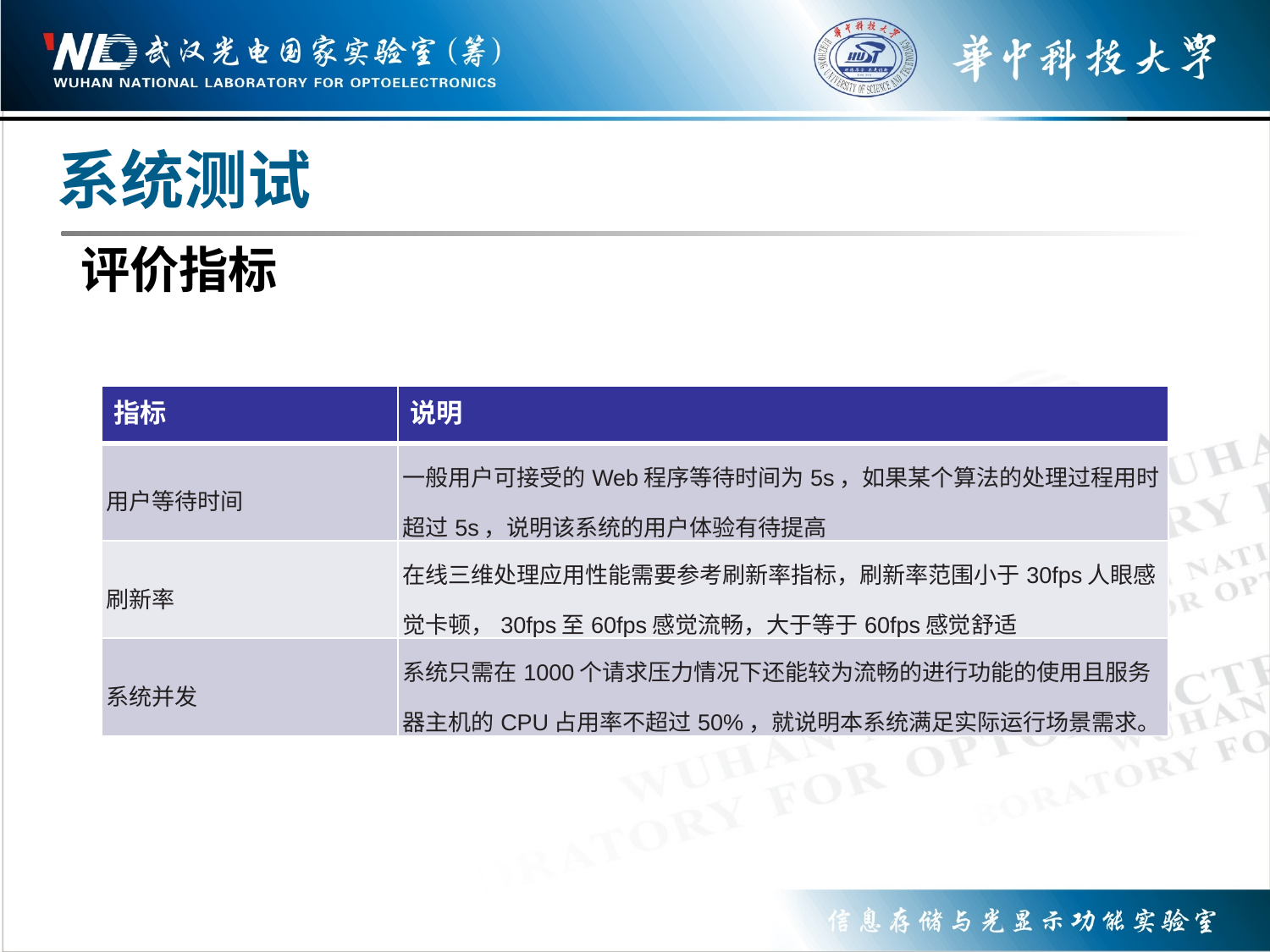

系统测试
评价指标

| 指标 | 说明 |
| --- | --- |
| 用户等待时间 | 一般用户可接受的Web程序等待时间为5s，如果某个算法的处理过程用时超过5s，说明该系统的用户体验有待提高 |
| 刷新率 | 在线三维处理应用性能需要参考刷新率指标，刷新率范围小于30fps人眼感觉卡顿，30fps至60fps感觉流畅，大于等于60fps感觉舒适 |
| 系统并发 | 系统只需在1000个请求压力情况下还能较为流畅的进行功能的使用且服务器主机的CPU占用率不超过50%，就说明本系统满足实际运行场景需求。 |